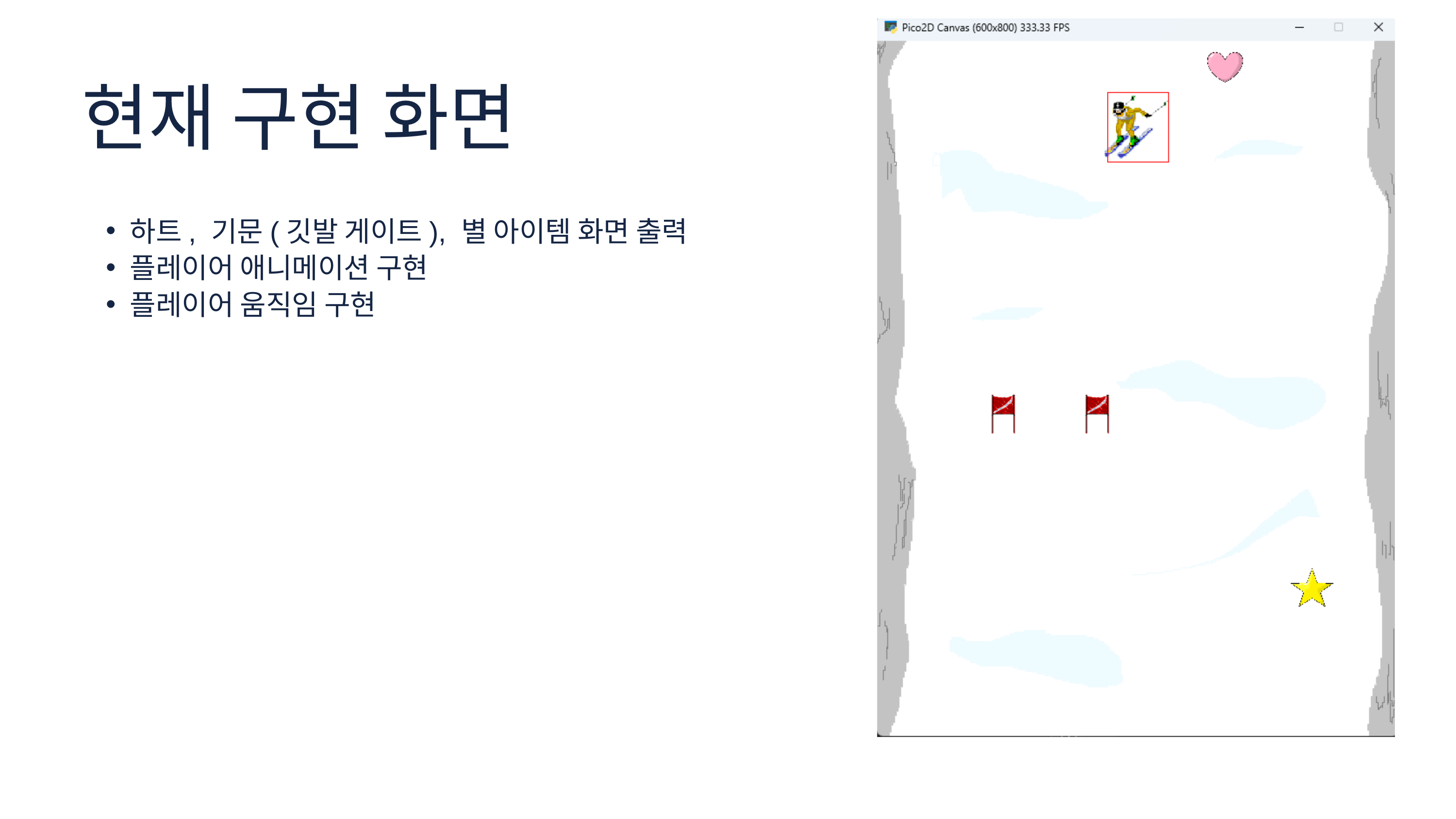

현재 구현 화면
하트, 기문(깃발 게이트), 별 아이템 화면 출력
플레이어 애니메이션 구현
플레이어 움직임 구현